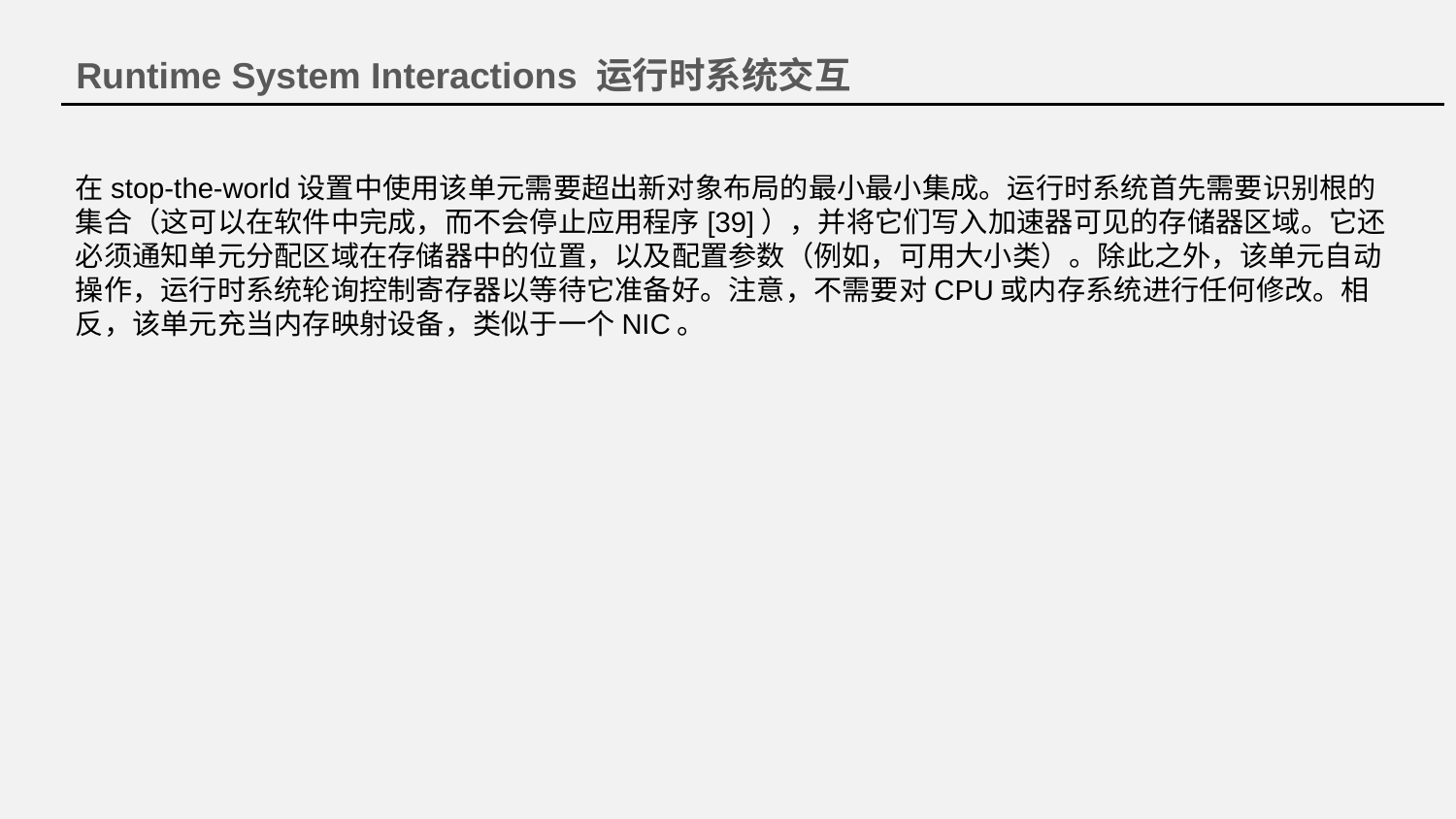

Runtime System Interactions 运行时系统交互
在stop-the-world设置中使用该单元需要超出新对象布局的最小最小集成。运行时系统首先需要识别根的集合（这可以在软件中完成，而不会停止应用程序[39]），并将它们写入加速器可见的存储器区域。它还必须通知单元分配区域在存储器中的位置，以及配置参数（例如，可用大小类）。除此之外，该单元自动操作，运行时系统轮询控制寄存器以等待它准备好。注意，不需要对CPU或内存系统进行任何修改。相反，该单元充当内存映射设备，类似于一个NIC。